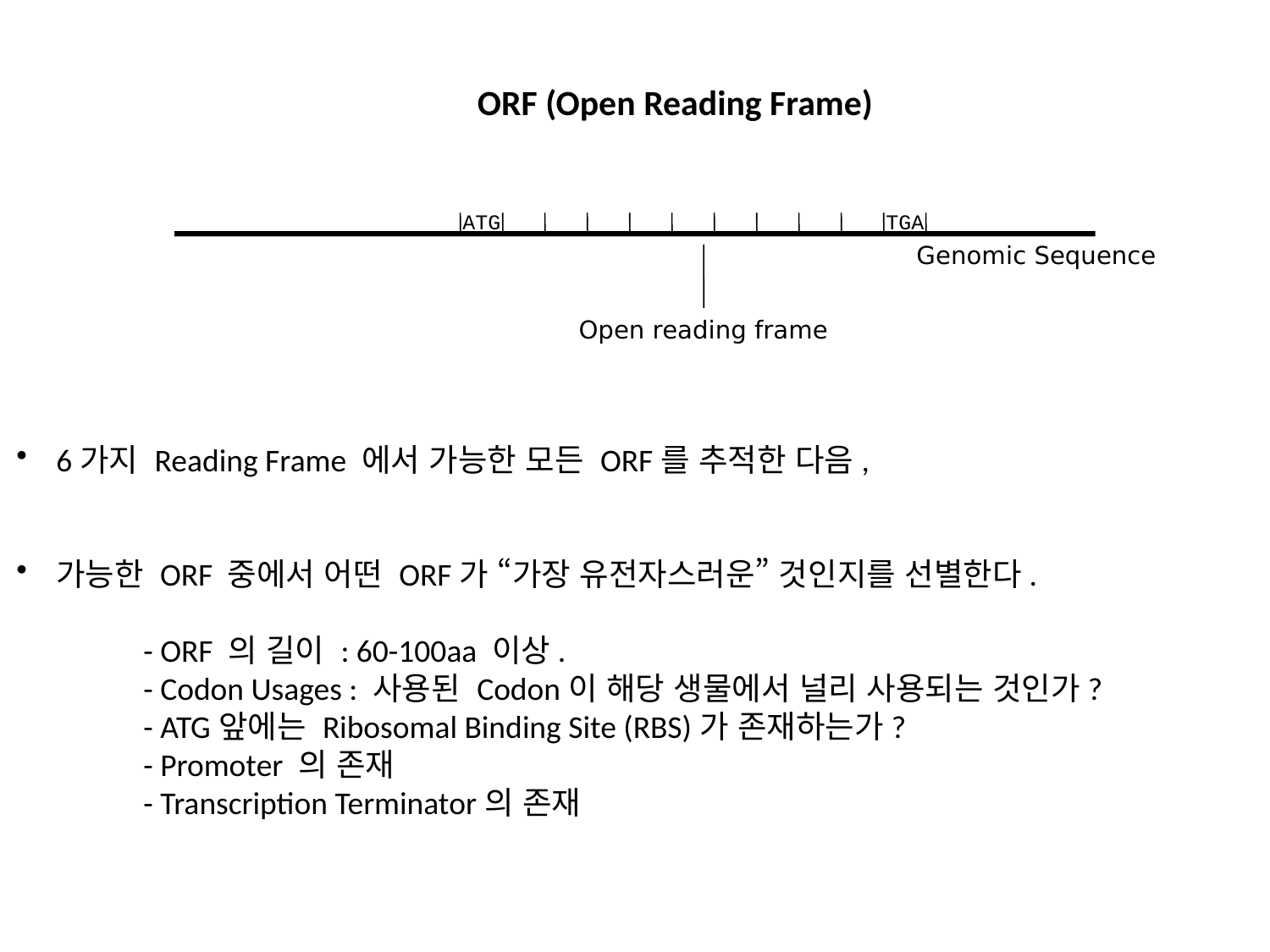

ORF (Open Reading Frame)
ATG
TGA

Genomic Sequence

Open reading frame
6가지 Reading Frame 에서 가능한 모든 ORF를 추적한 다음,

가능한 ORF 중에서 어떤 ORF가 “가장 유전자스러운” 것인지를 선별한다.

	- ORF 의 길이 : 60-100aa 이상.
	- Codon Usages : 사용된 Codon이 해당 생물에서 널리 사용되는 것인가?
	- ATG앞에는 Ribosomal Binding Site (RBS)가 존재하는가?
	- Promoter 의 존재
	- Transcription Terminator의 존재